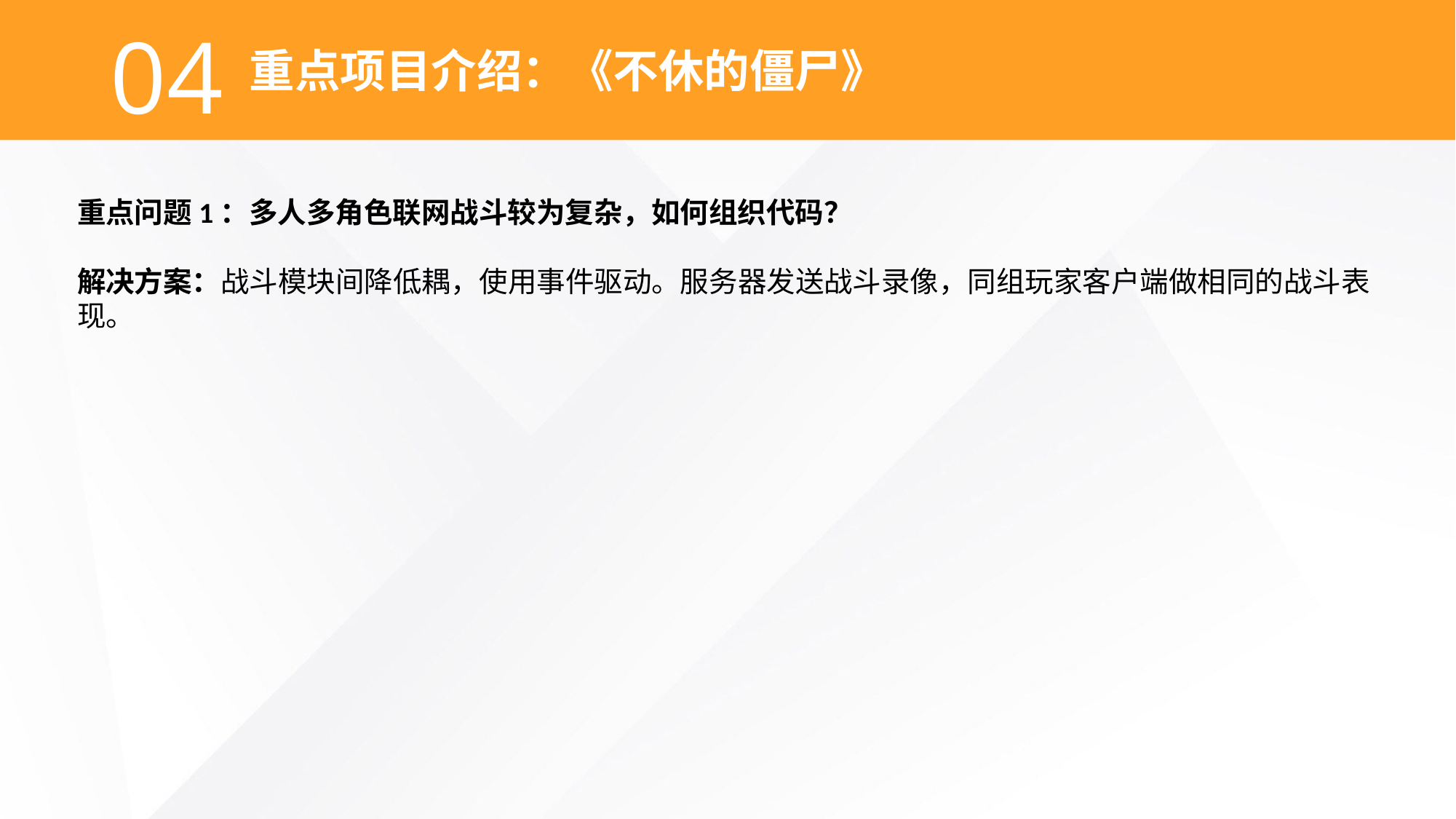

04
重点项目介绍：《不休的僵尸》
重点问题1：多人多角色联网战斗较为复杂，如何组织代码？

解决方案：战斗模块间降低耦，使用事件驱动。服务器发送战斗录像，同组玩家客户端做相同的战斗表现。